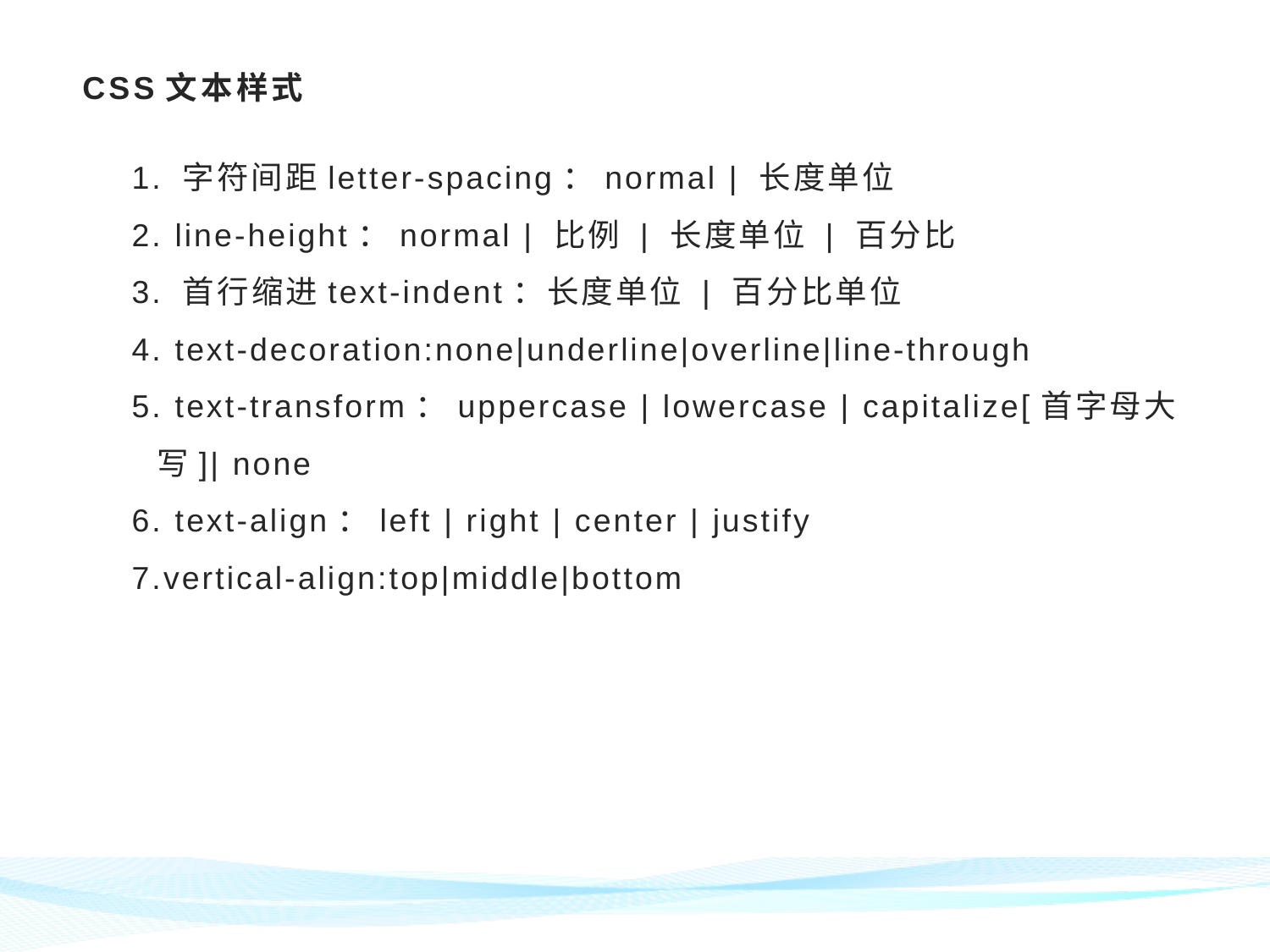

# CSS文本样式
1. 字符间距letter-spacing：normal | 长度单位
2. line-height：normal | 比例 | 长度单位 | 百分比
3. 首行缩进text-indent：长度单位 | 百分比单位
4. text-decoration:none|underline|overline|line-through
5. text-transform：uppercase | lowercase | capitalize[首字母大写]| none
6. text-align：left | right | center | justify
7.vertical-align:top|middle|bottom